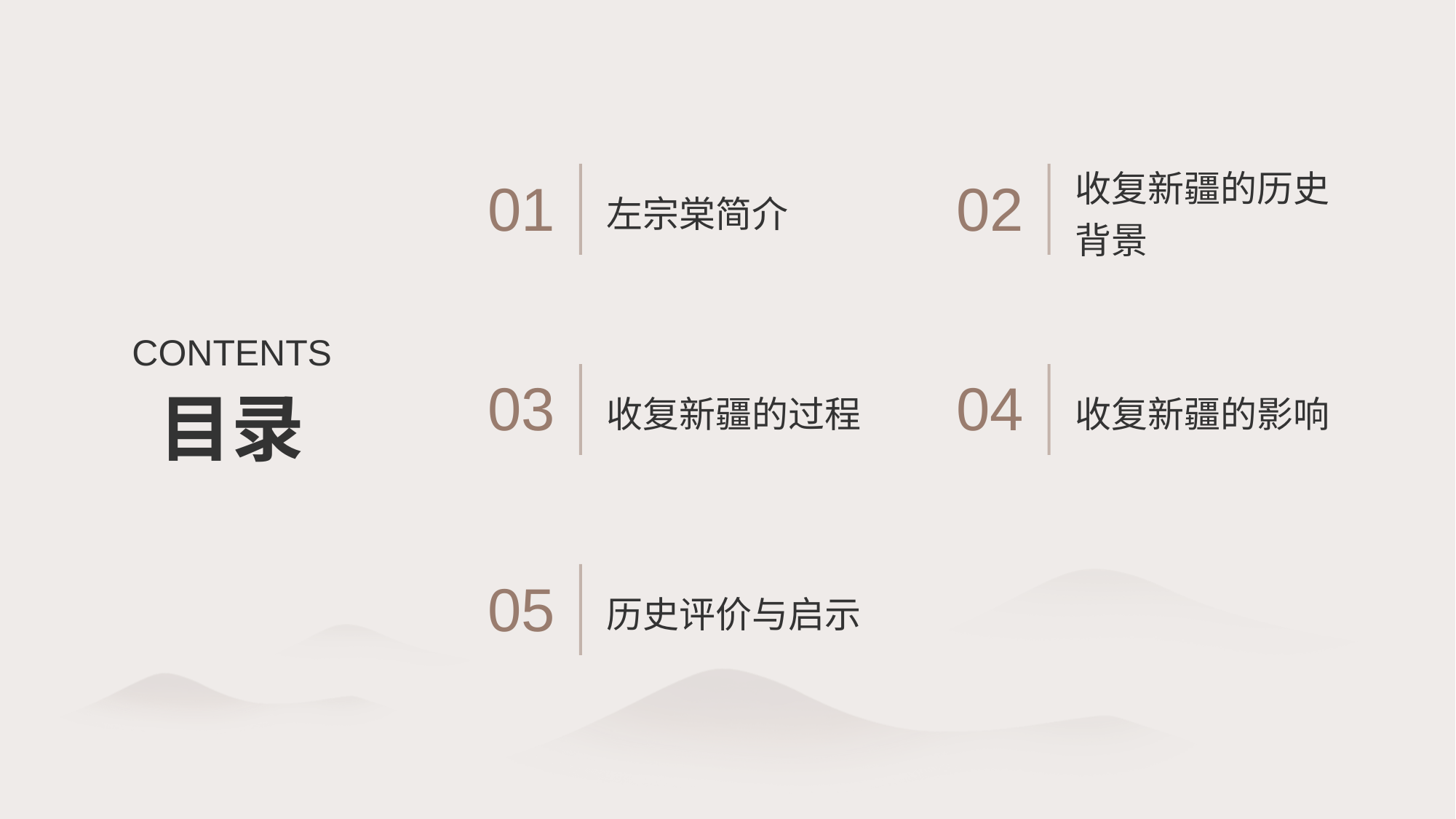

左宗棠简介
收复新疆的历史背景

01
02
CONTENTS
收复新疆的过程
收复新疆的影响

03
04
目录
历史评价与启示

05